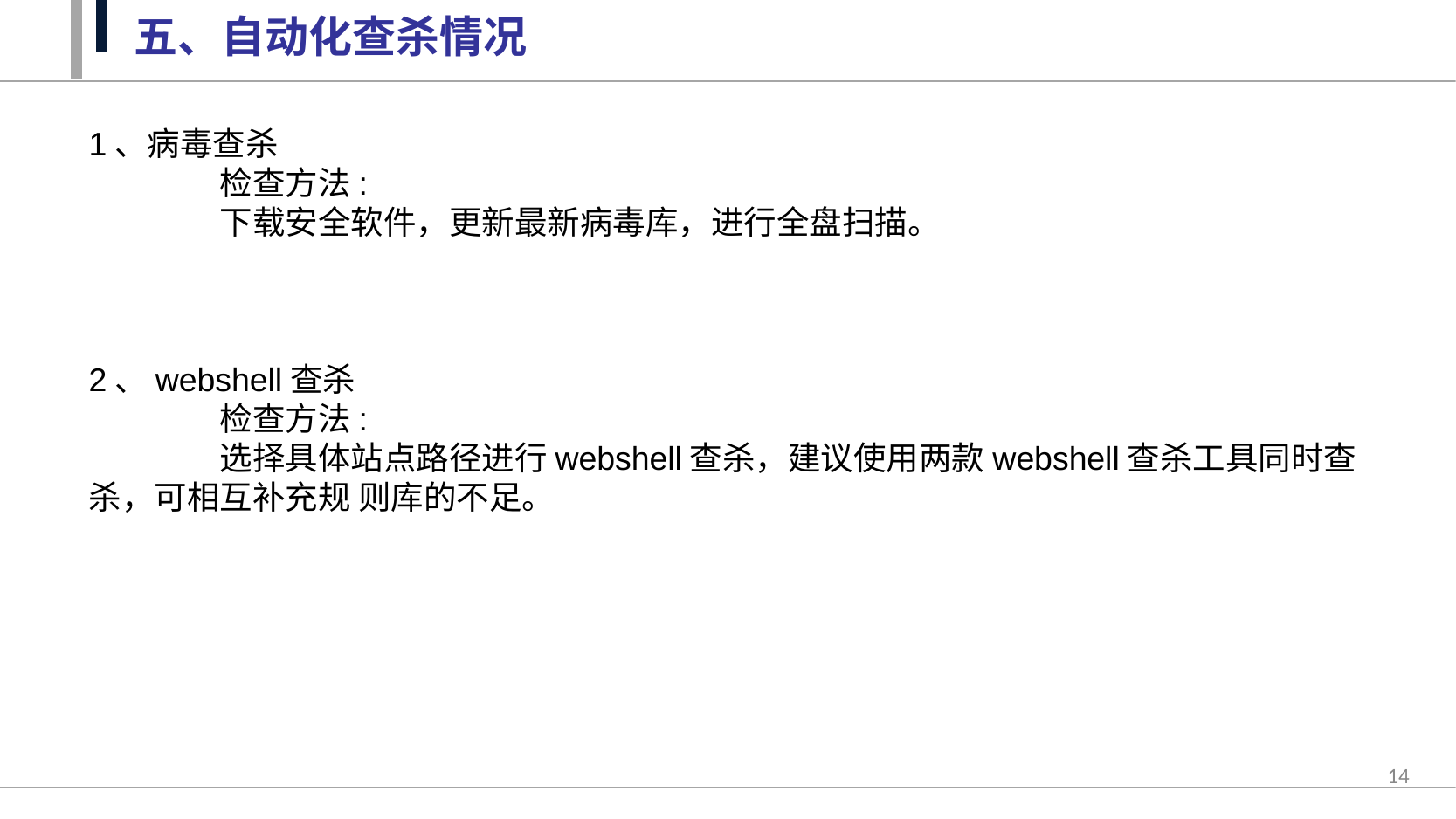

五、自动化查杀情况
1、病毒查杀
	检查方法:
	下载安全软件，更新最新病毒库，进行全盘扫描。

2、webshell查杀
	检查方法:
	选择具体站点路径进行webshell查杀，建议使用两款webshell查杀工具同时查杀，可相互补充规 则库的不足。

14